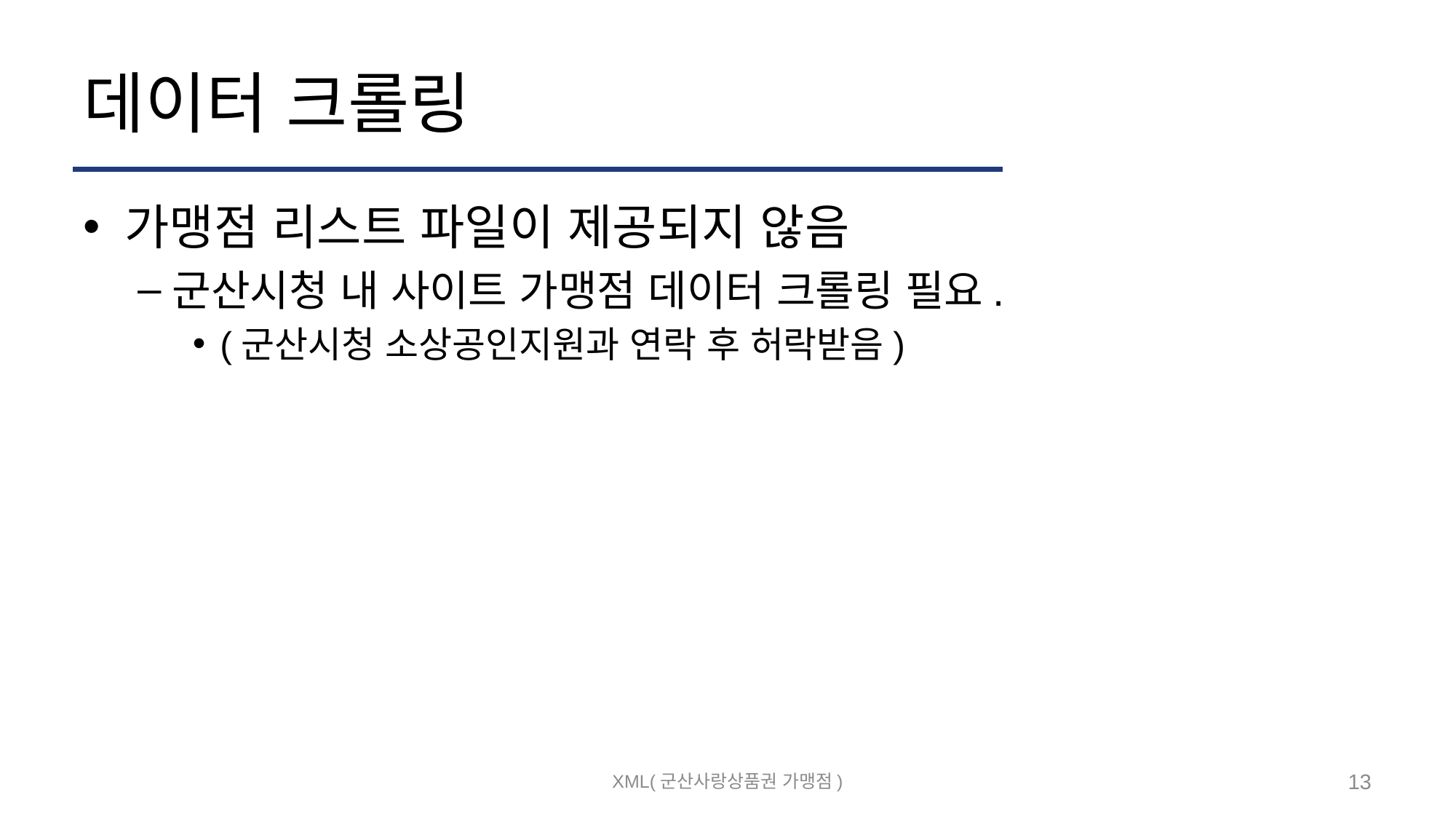

# 데이터 크롤링
가맹점 리스트 파일이 제공되지 않음
군산시청 내 사이트 가맹점 데이터 크롤링 필요.
(군산시청 소상공인지원과 연락 후 허락받음)
XML(군산사랑상품권 가맹점)
13